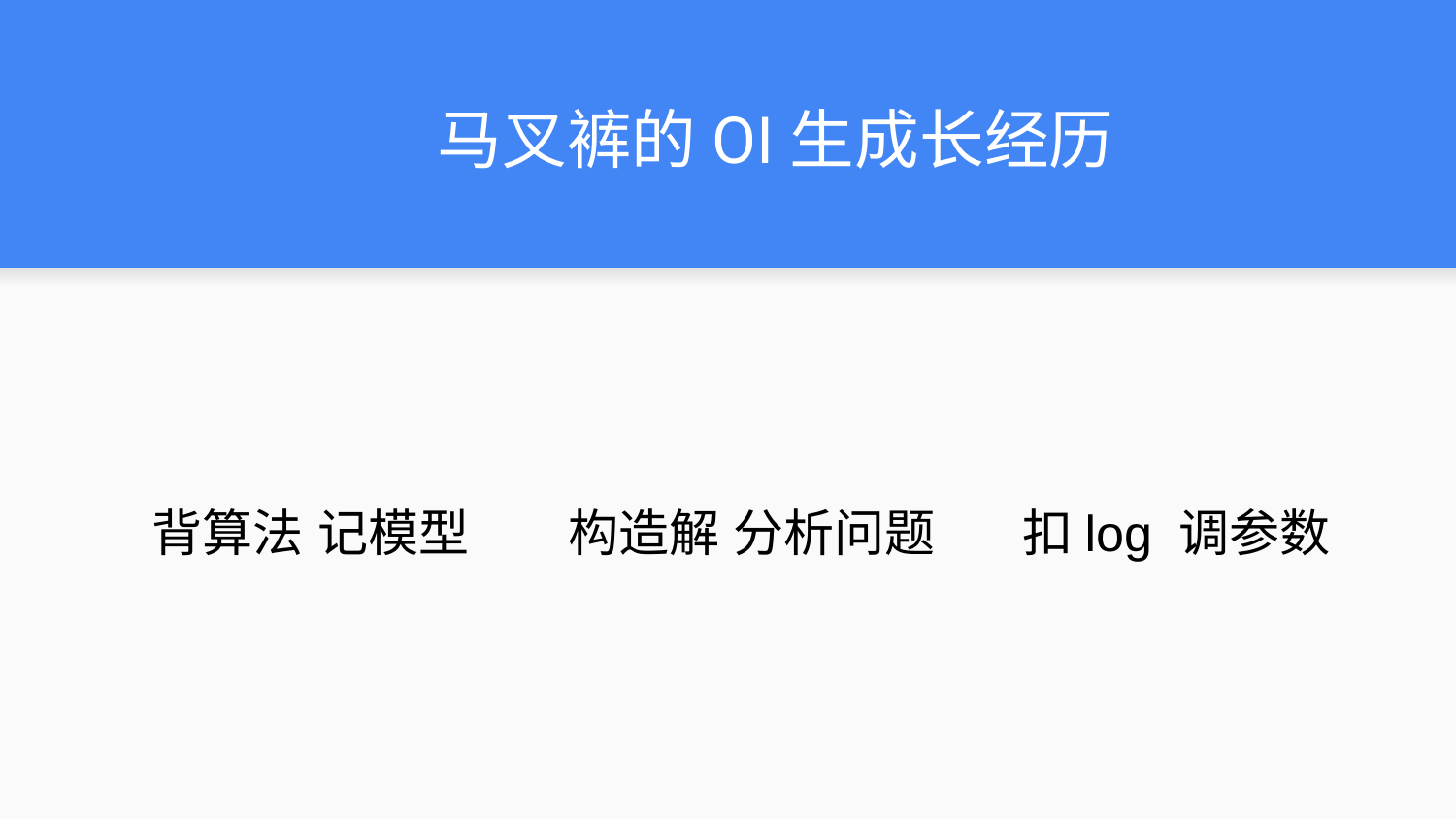

# 马叉裤的OI生成长经历
背算法 记模型
构造解 分析问题
扣log 调参数